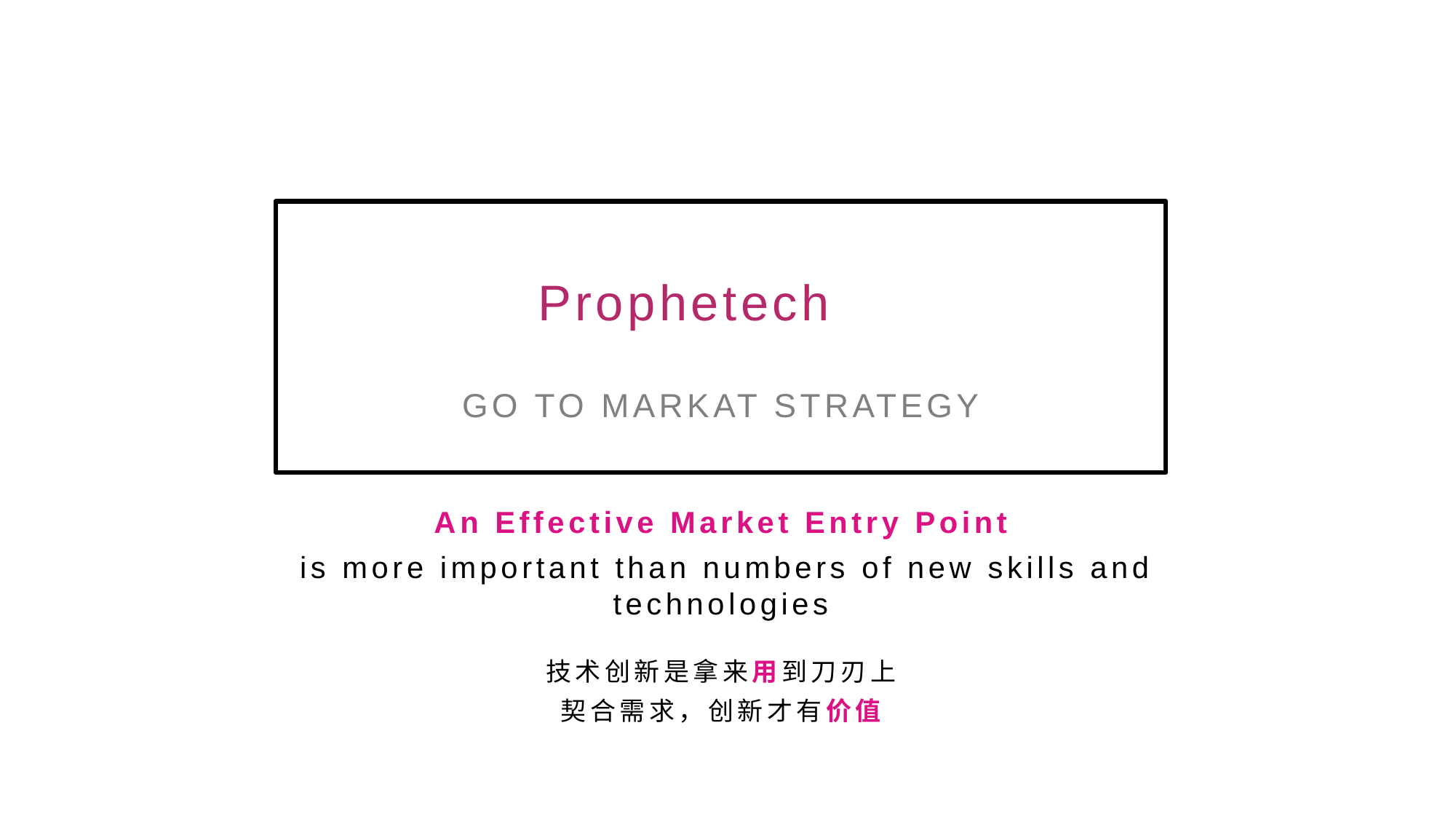

Prophetech
GO TO MARKAT STRATEGY
An Effective Market Entry Point
 is more important than numbers of new skills and technologies
技术创新是拿来用到刀刃上
契合需求，创新才有价值